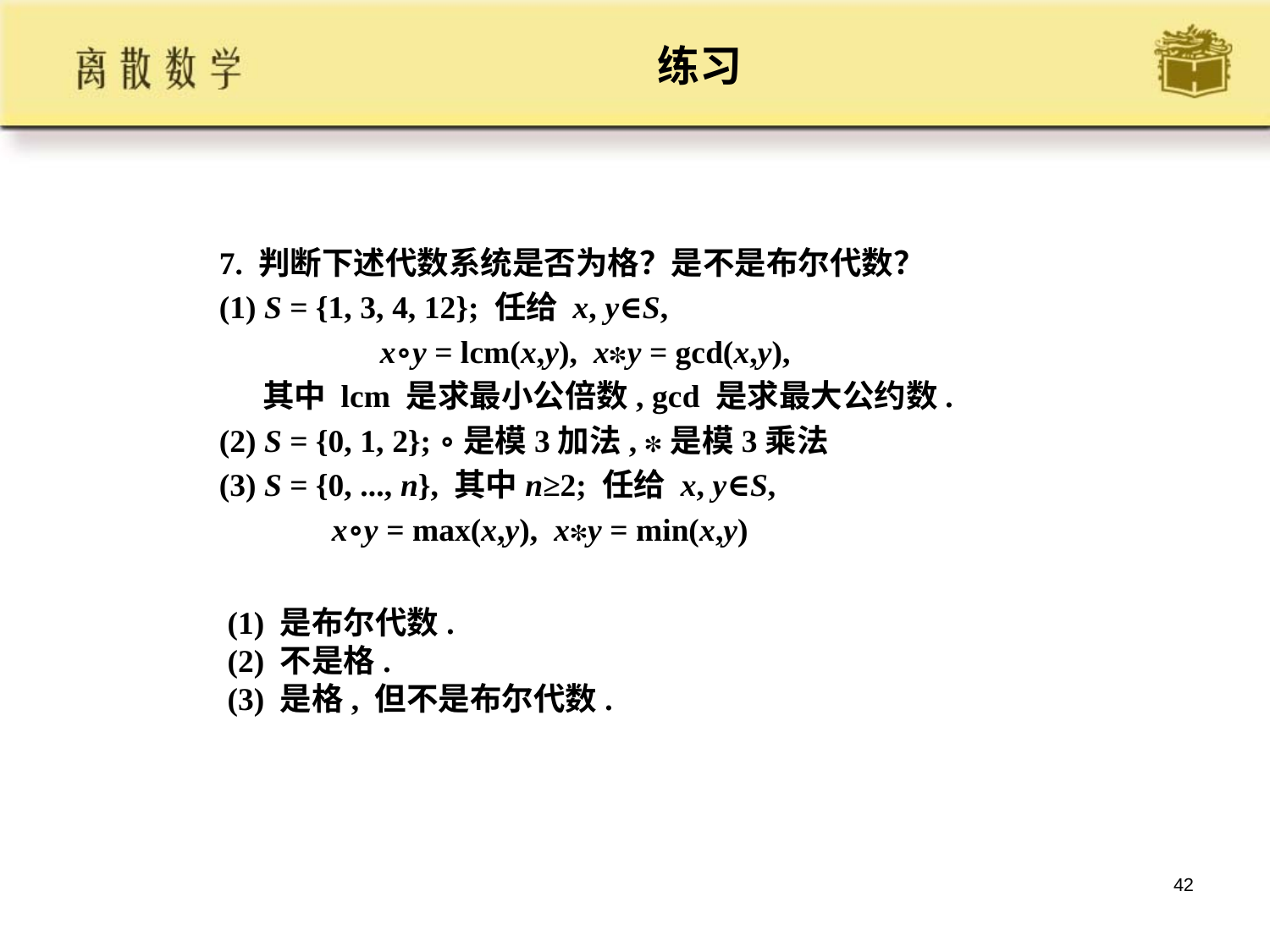

# 练习
7. 判断下述代数系统是否为格？是不是布尔代数？
(1) S = {1, 3, 4, 12}; 任给 x, y∈S,
                    x∘y = lcm(x,y),  x∗y = gcd(x,y),
     其中 lcm 是求最小公倍数, gcd 是求最大公约数.
(2) S = {0, 1, 2}; ∘是模3加法, ∗是模3乘法
(3) S = {0, ..., n}, 其中n≥2; 任给 x, y∈S,
              x∘y = max(x,y),  x∗y = min(x,y)

(1) 是布尔代数.
(2) 不是格.
(3) 是格, 但不是布尔代数.
42